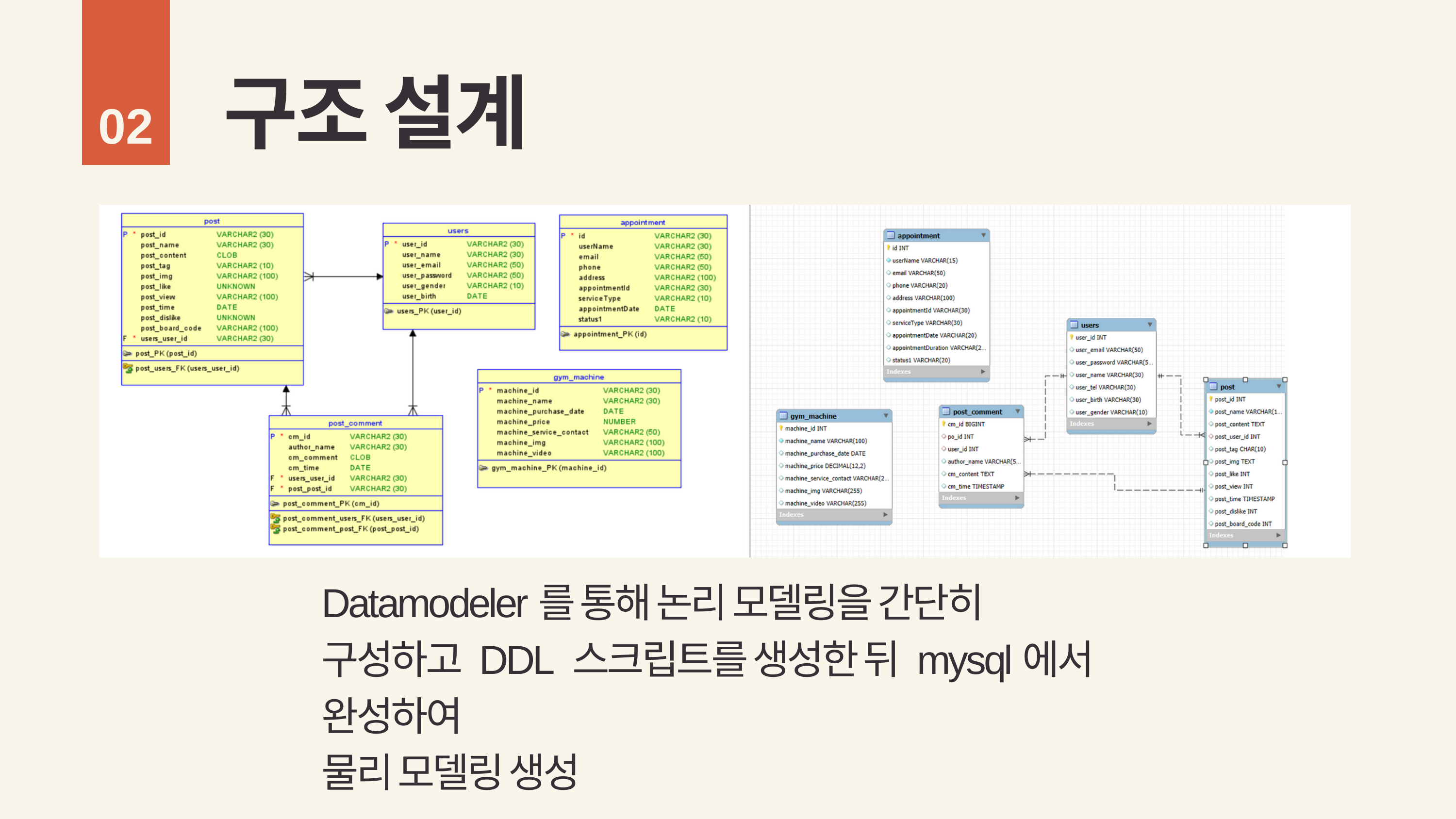

구조 설계
02

Datamodeler를 통해 논리 모델링을 간단히 구성하고 DDL 스크립트를 생성한 뒤 mysql에서 완성하여
물리 모델링 생성